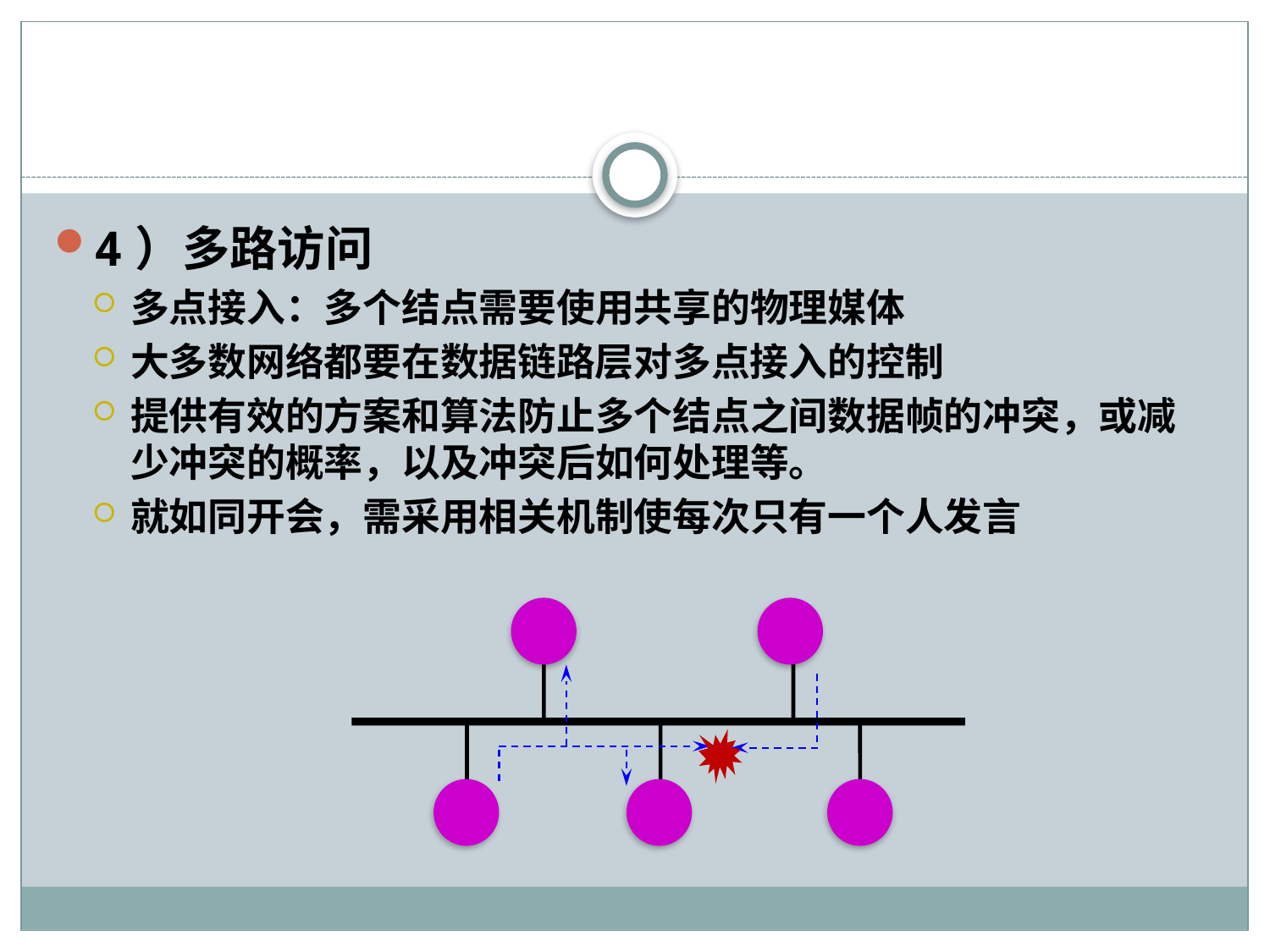

#
4）多路访问
多点接入：多个结点需要使用共享的物理媒体
大多数网络都要在数据链路层对多点接入的控制
提供有效的方案和算法防止多个结点之间数据帧的冲突，或减少冲突的概率，以及冲突后如何处理等。
就如同开会，需采用相关机制使每次只有一个人发言